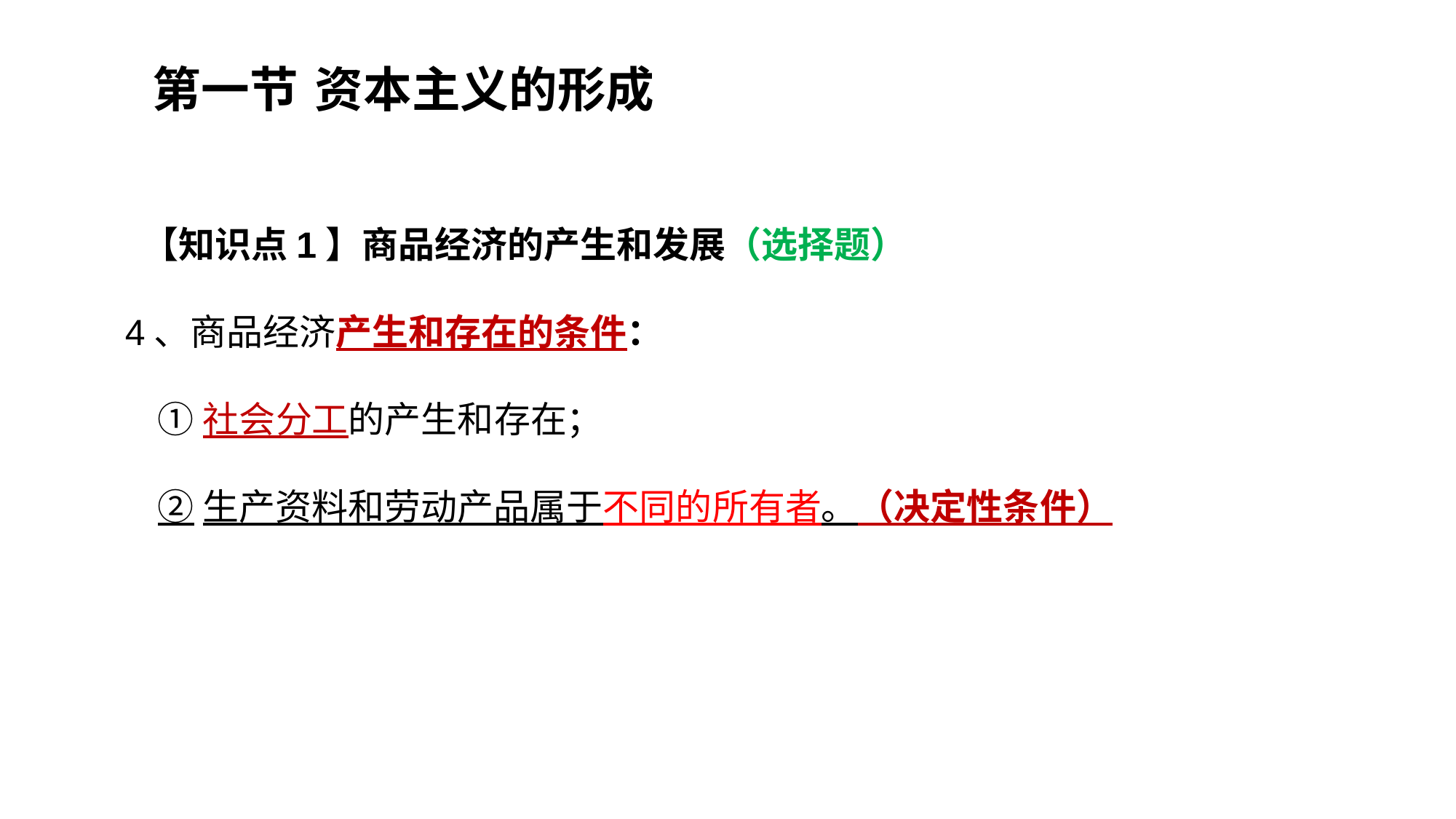

第一节	 资本主义的形成
 【知识点1】商品经济的产生和发展（选择题）
4、商品经济产生和存在的条件：
    ①社会分工的产生和存在；
    ②生产资料和劳动产品属于不同的所有者。（决定性条件）